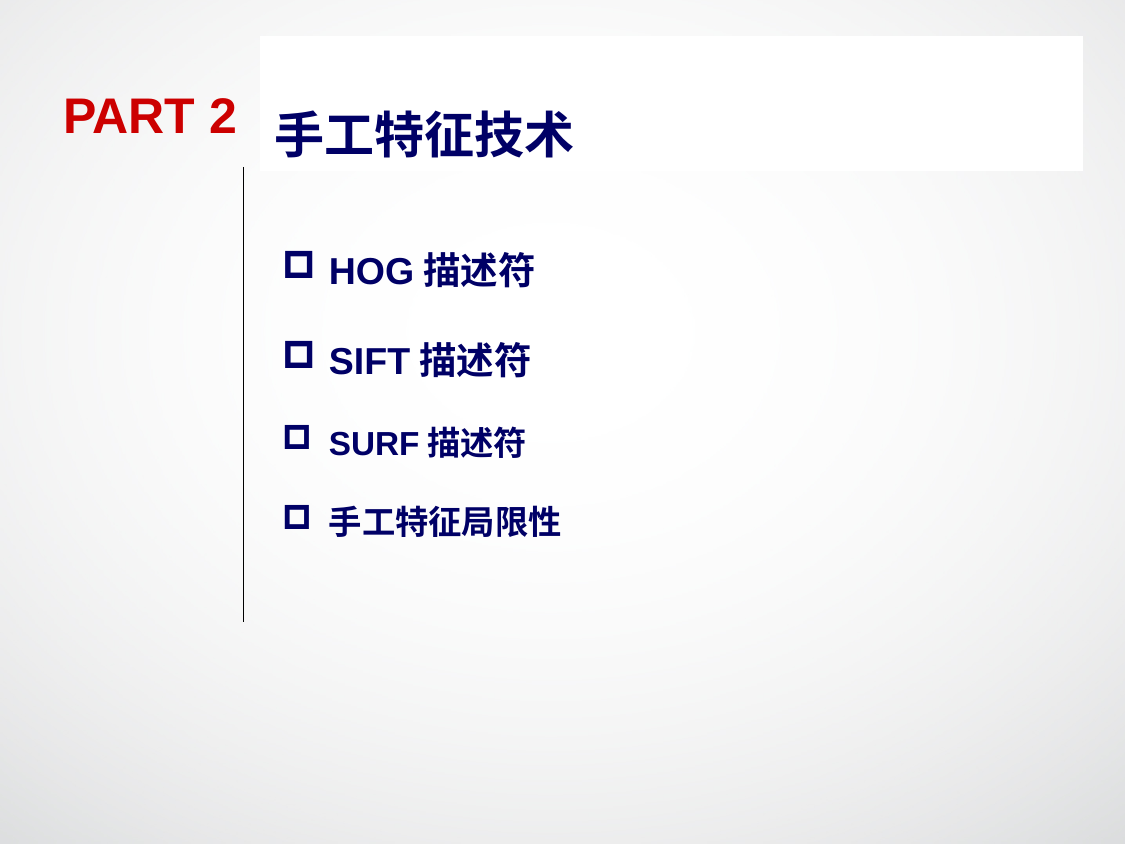

手工特征技术
PART 2
​​HOG描述符
​​SIFT描述符
SURF描述符
手工特征局限性

17